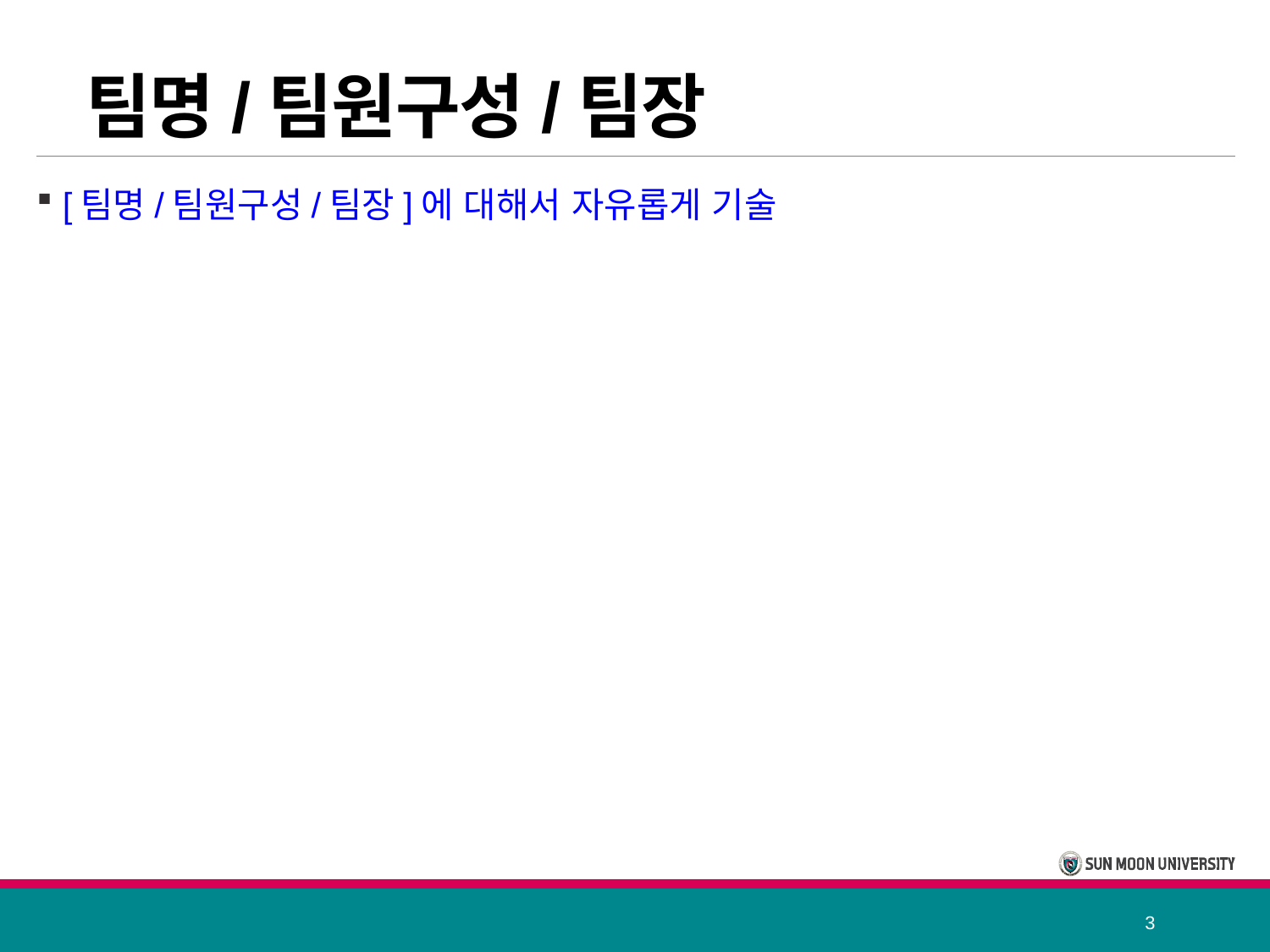

# 팀명/팀원구성/팀장
 [팀명/팀원구성/팀장]에 대해서 자유롭게 기술

3